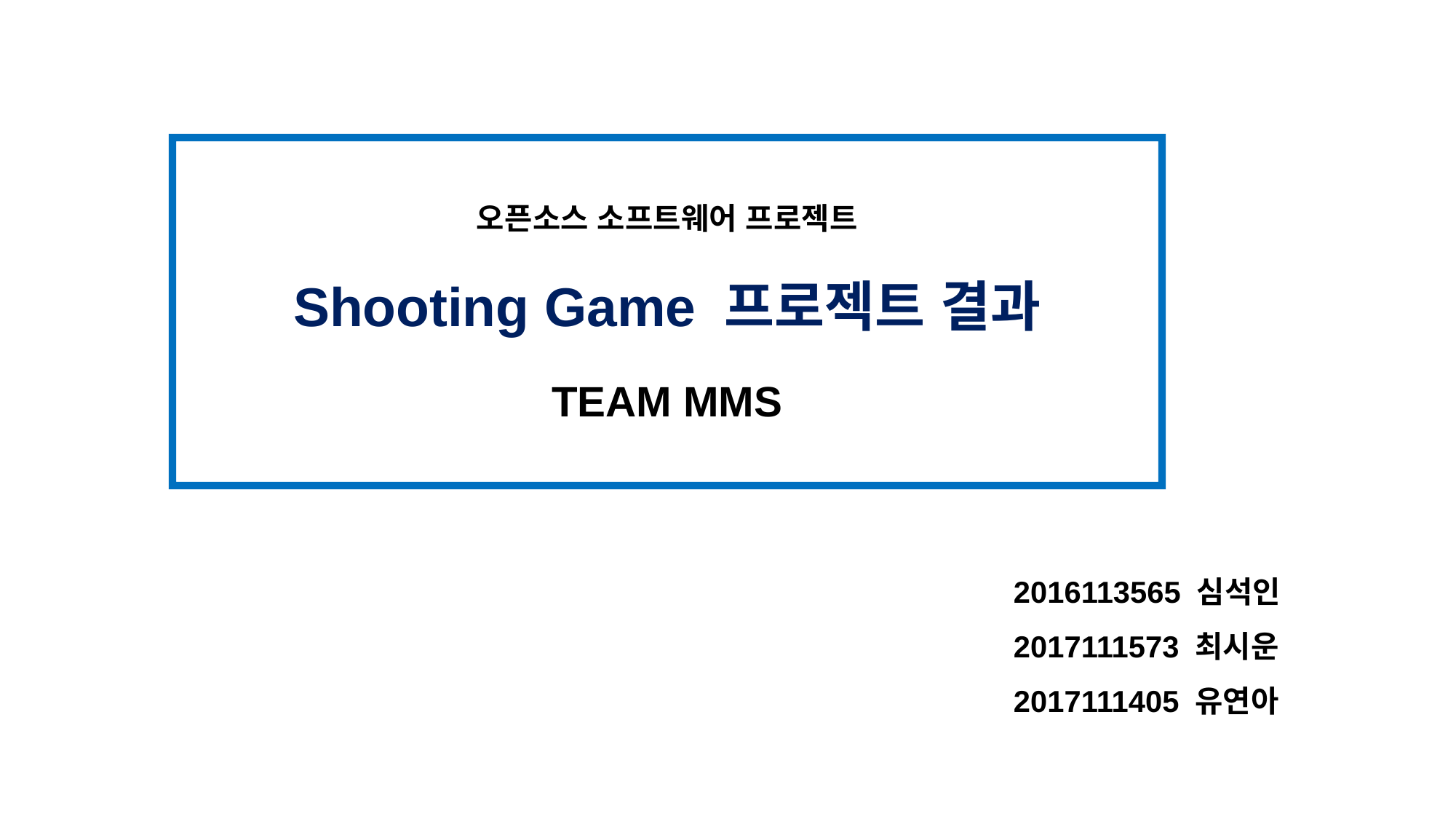

오픈소스 소프트웨어 프로젝트

Shooting Game 프로젝트 결과

TEAM MMS
2016113565 심석인
2017111573 최시운
2017111405 유연아